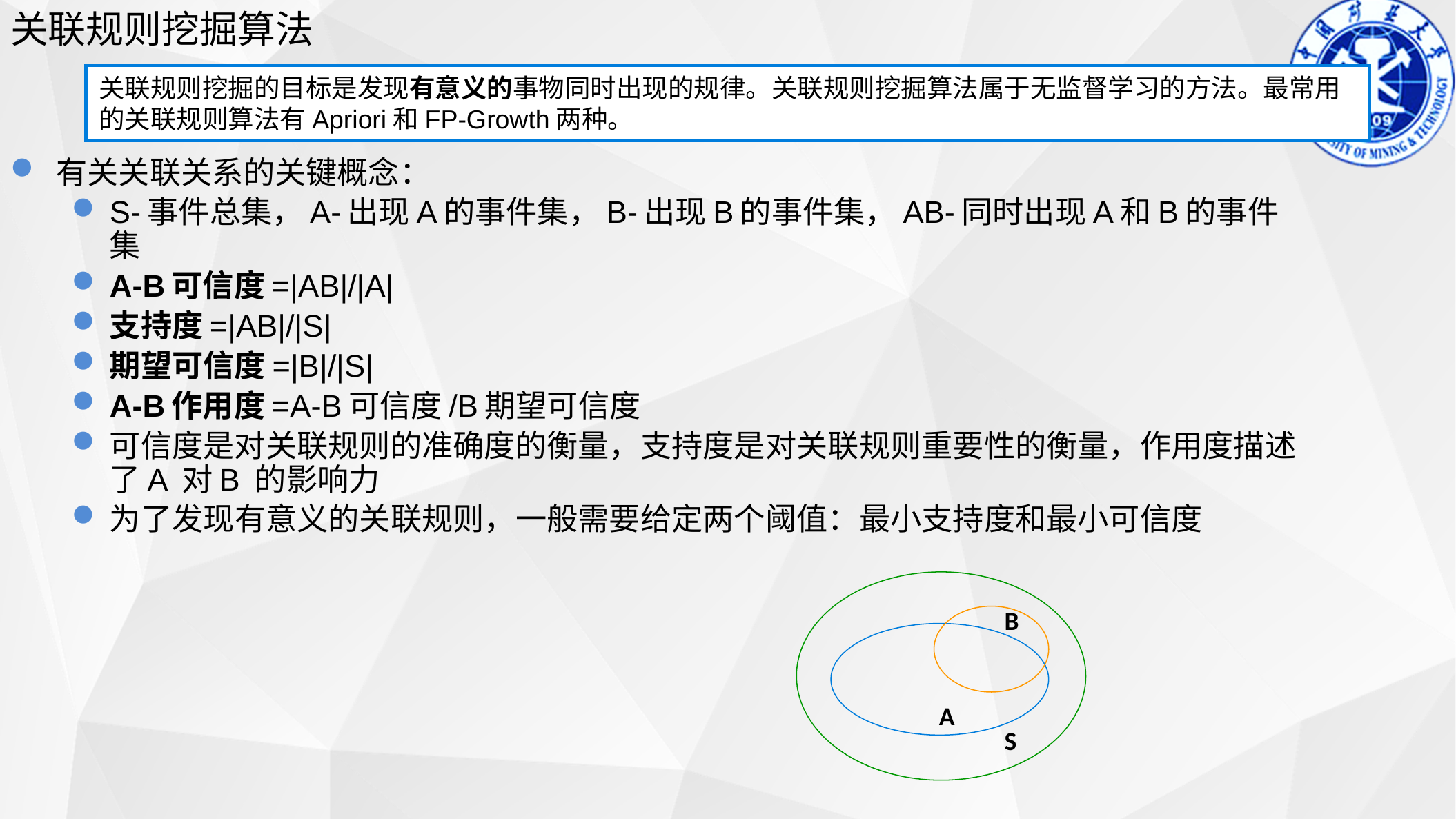

关联规则挖掘算法
关联规则挖掘的目标是发现有意义的事物同时出现的规律。关联规则挖掘算法属于无监督学习的方法。最常用的关联规则算法有Apriori和FP-Growth两种。
有关关联关系的关键概念：
S-事件总集，A-出现A的事件集，B-出现B的事件集，AB-同时出现A和B的事件集
A-B可信度=|AB|/|A|
支持度=|AB|/|S|
期望可信度=|B|/|S|
A-B作用度=A-B可信度/B期望可信度
可信度是对关联规则的准确度的衡量，支持度是对关联规则重要性的衡量，作用度描述了A 对B 的影响力
为了发现有意义的关联规则，一般需要给定两个阈值：最小支持度和最小可信度

B

A
S